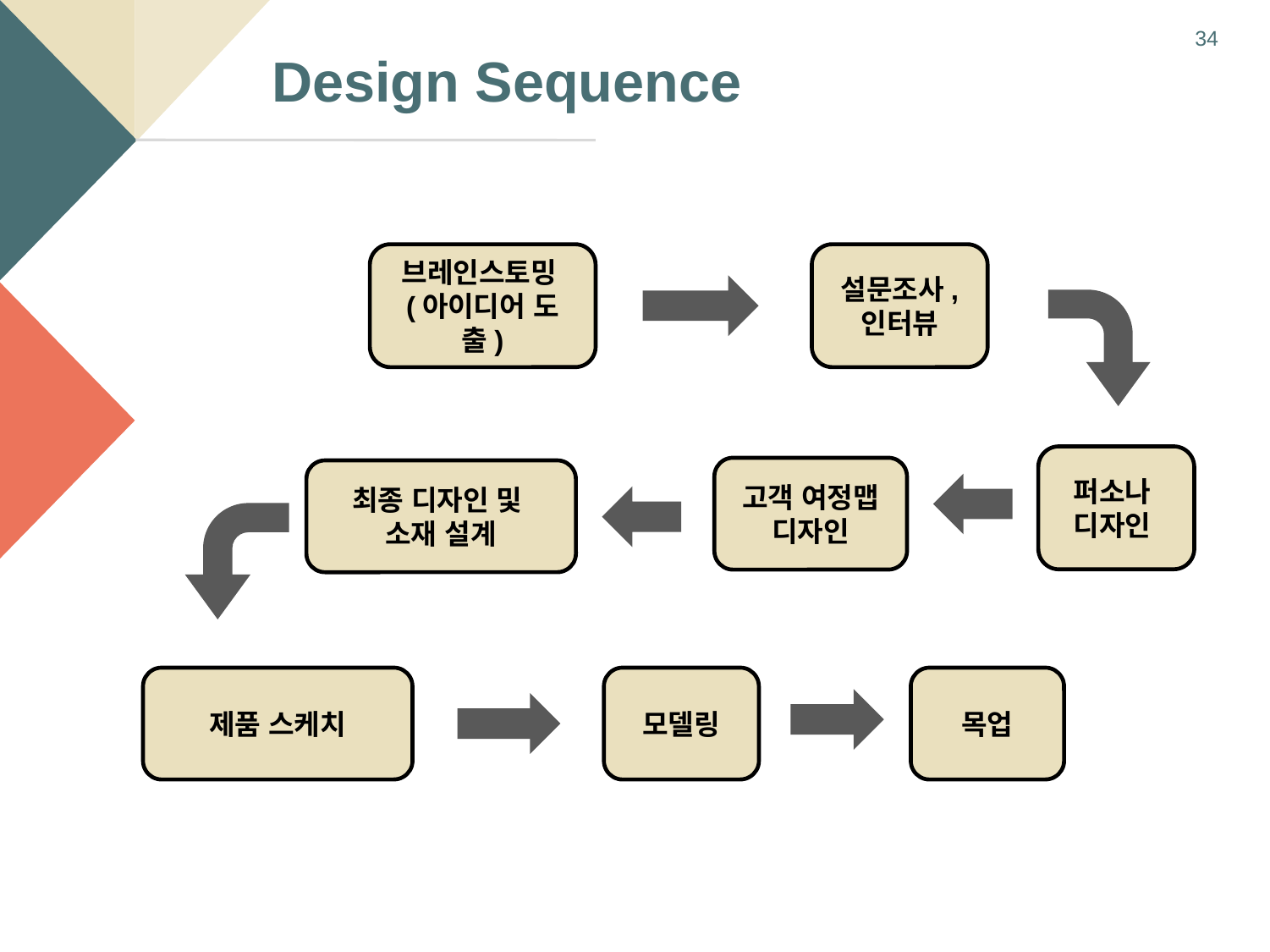

34
Design Sequence
설문조사, 인터뷰
브레인스토밍(아이디어 도출)

퍼소나
디자인
고객 여정맵 디자인
최종 디자인 및
소재 설계

제품 스케치
모델링
목업